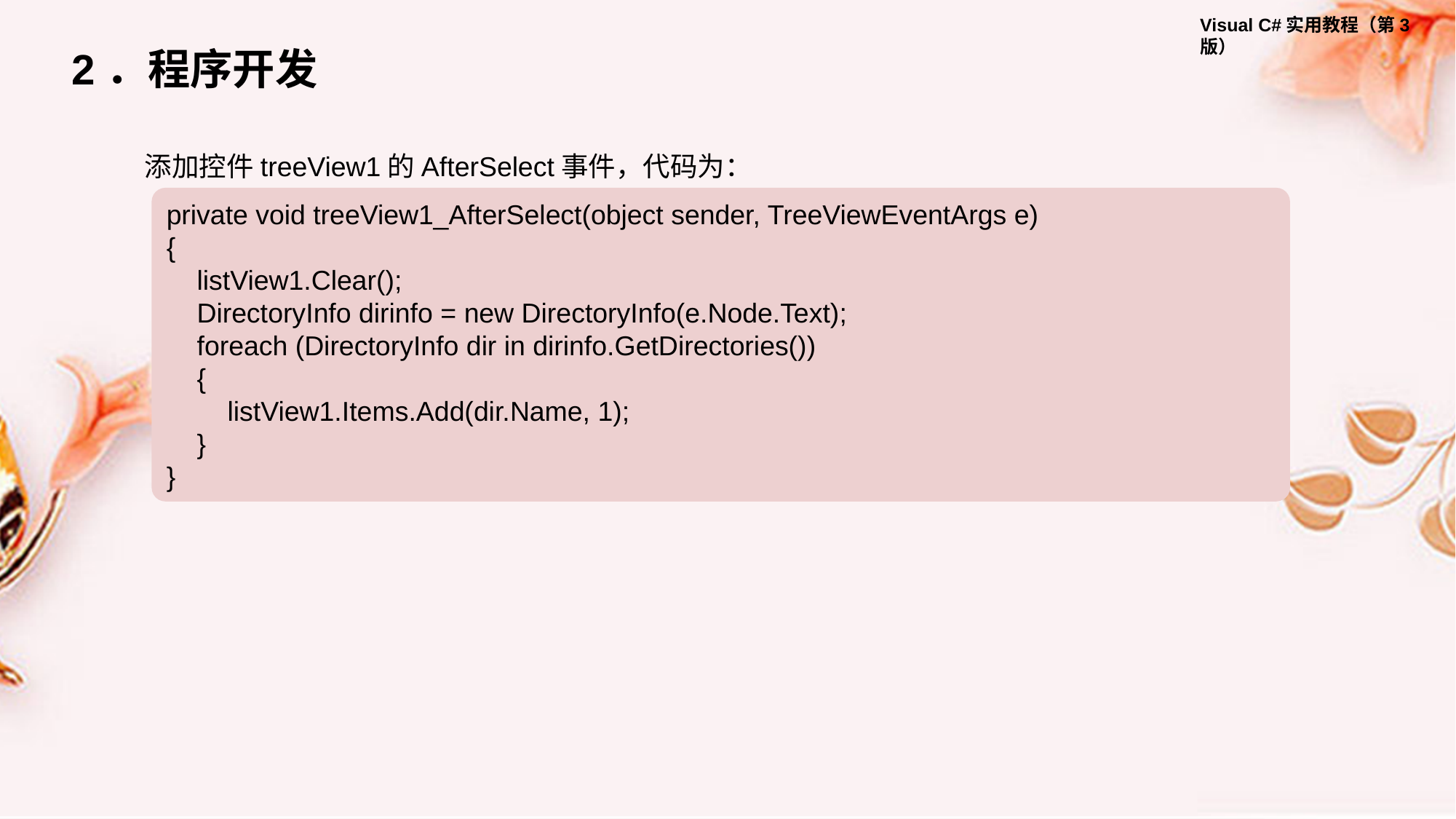

2．程序开发
添加控件treeView1的AfterSelect事件，代码为：
private void treeView1_AfterSelect(object sender, TreeViewEventArgs e)
{
    listView1.Clear();
    DirectoryInfo dirinfo = new DirectoryInfo(e.Node.Text);
    foreach (DirectoryInfo dir in dirinfo.GetDirectories())
    {
        listView1.Items.Add(dir.Name, 1);
    }
}